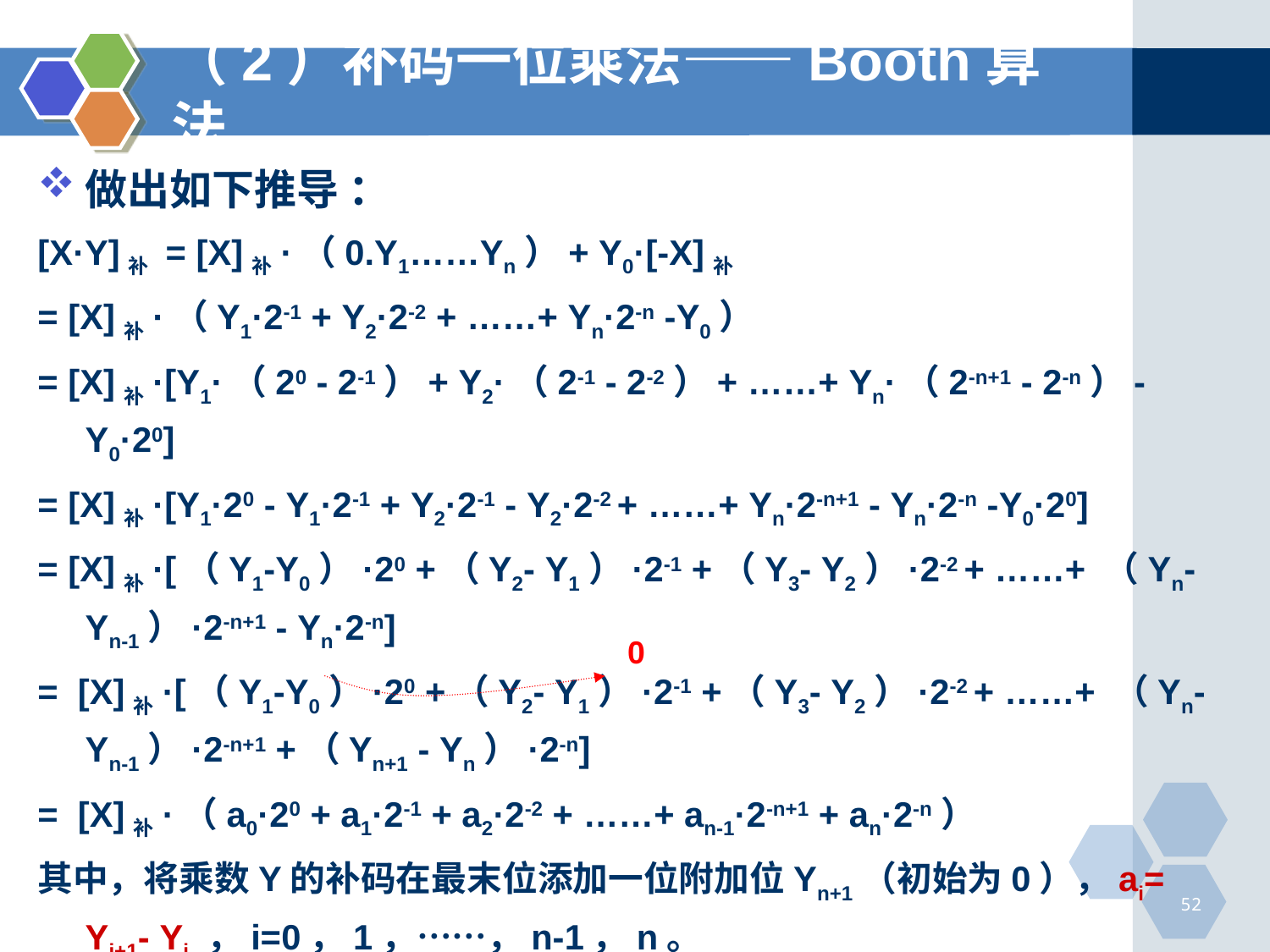

# （2）补码一位乘法——Booth算法
做出如下推导 ：
[X·Y]补 = [X]补·（0.Y1……Yn）+ Y0·[-X]补
= [X]补·（Y1·2-1 + Y2·2-2 + ……+ Yn·2-n -Y0）
= [X]补·[Y1·（20 - 2-1）+ Y2·（2-1 - 2-2）+ ……+ Yn·（2-n+1 - 2-n）-Y0·20]
= [X]补·[Y1·20 - Y1·2-1 + Y2·2-1 - Y2·2-2 + ……+ Yn·2-n+1 - Yn·2-n -Y0·20]
= [X]补·[（Y1-Y0）·20 +（Y2- Y1）·2-1 +（Y3- Y2）·2-2 + ……+ （Yn- Yn-1）·2-n+1 - Yn·2-n]
=  [X]补·[（Y1-Y0）·20 +（Y2- Y1）·2-1 +（Y3- Y2）·2-2 + ……+ （Yn- Yn-1）·2-n+1 +（Yn+1 - Yn）·2-n]
=  [X]补·（a0·20 + a1·2-1 + a2·2-2 + ……+ an-1·2-n+1 + an·2-n）
其中，将乘数Y的补码在最末位添加一位附加位Yn+1（初始为0），ai= Yi+1- Yi ，i=0，1，……，n-1，n。
0

52